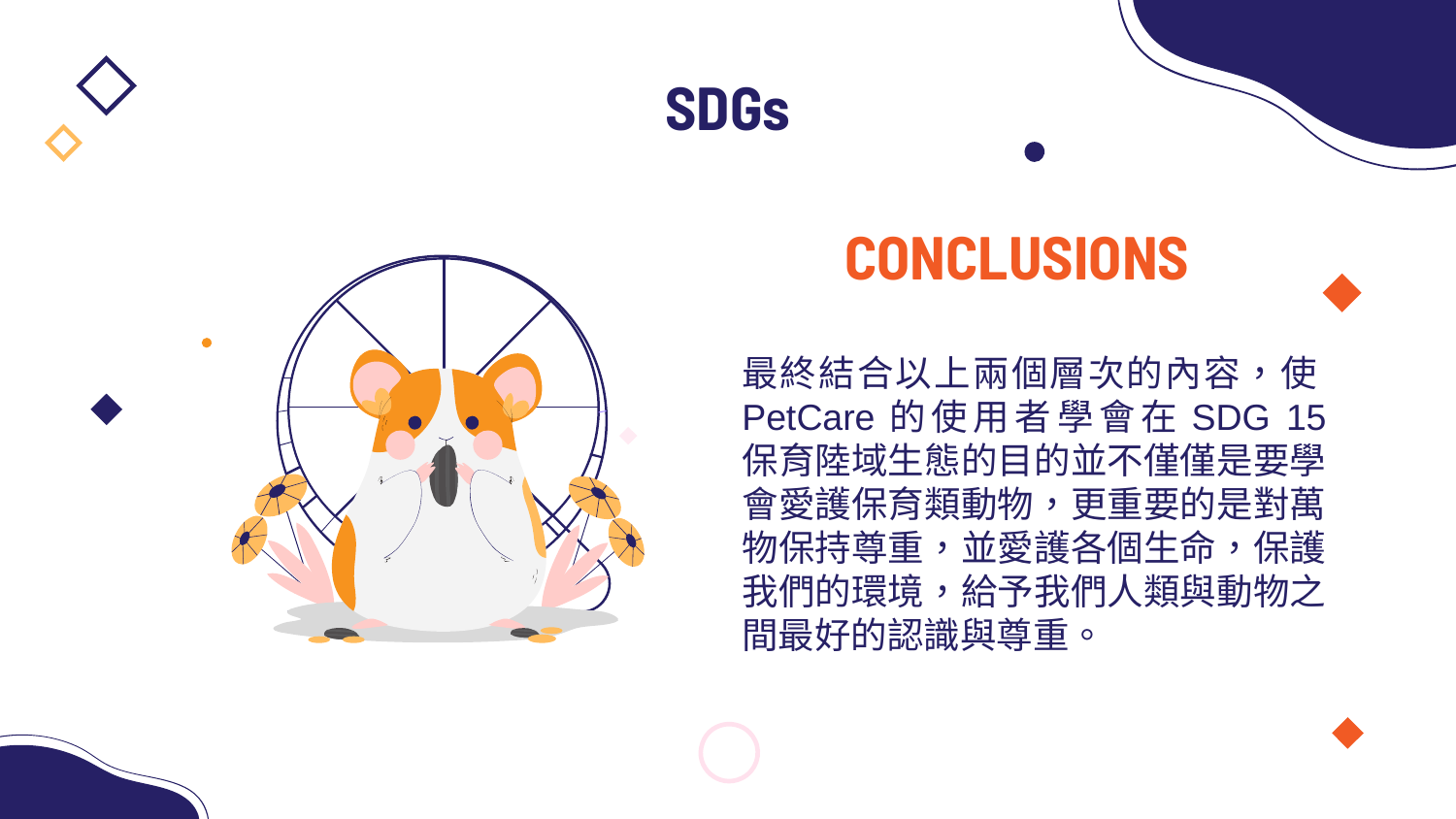

# SDGs
CONCLUSIONS

最終結合以上兩個層次的內容，使PetCare的使用者學會在SDG 15 保育陸域生態的目的並不僅僅是要學會愛護保育類動物，更重要的是對萬物保持尊重，並愛護各個生命，保護我們的環境，給予我們人類與動物之間最好的認識與尊重。